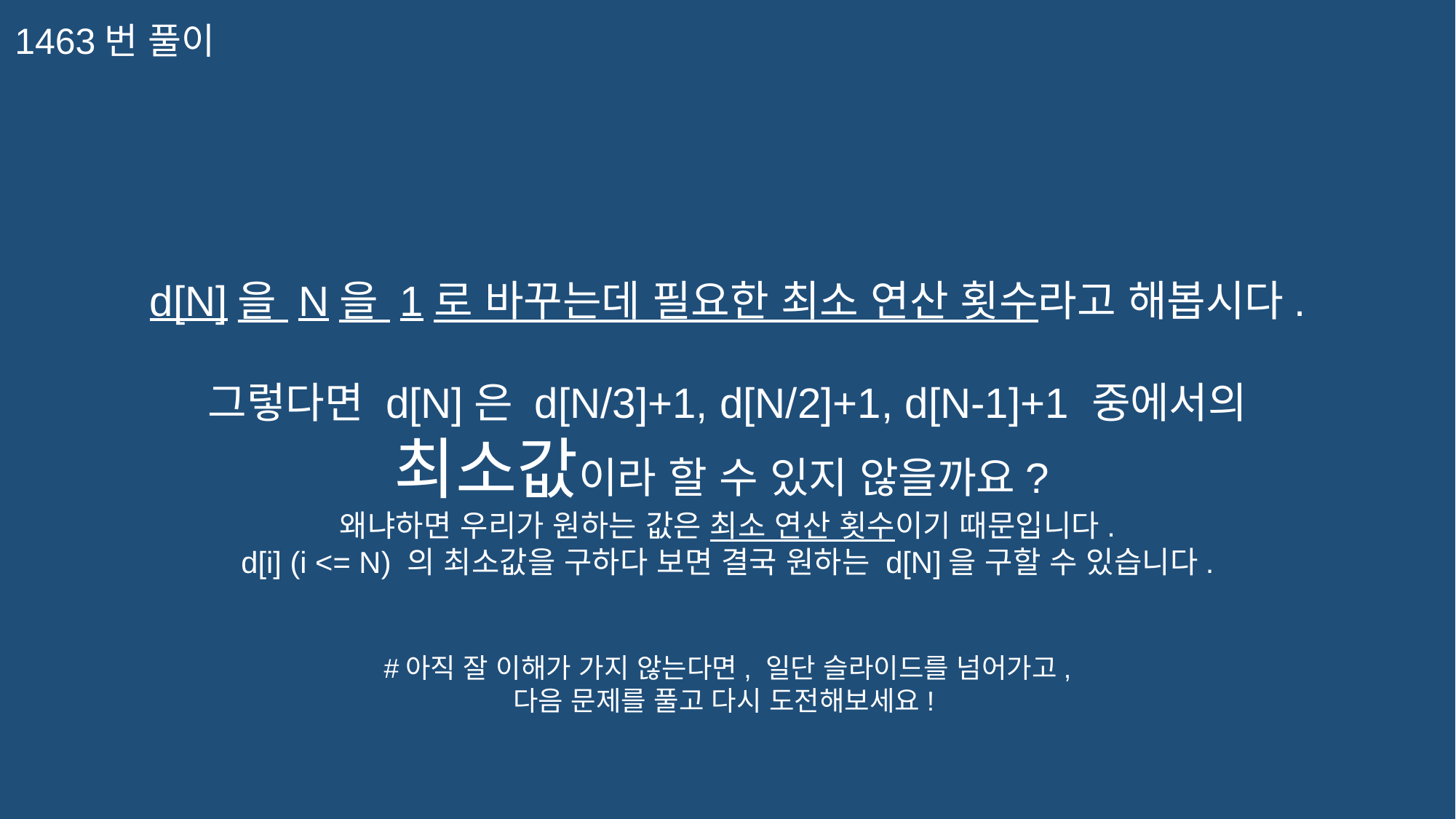

1463번 풀이
d[N]을 N을 1로 바꾸는데 필요한 최소 연산 횟수라고 해봅시다.

그렇다면 d[N]은 d[N/3]+1, d[N/2]+1, d[N-1]+1 중에서의
최소값이라 할 수 있지 않을까요?
왜냐하면 우리가 원하는 값은 최소 연산 횟수이기 때문입니다.
d[i] (i <= N) 의 최소값을 구하다 보면 결국 원하는 d[N]을 구할 수 있습니다.
#아직 잘 이해가 가지 않는다면, 일단 슬라이드를 넘어가고,
다음 문제를 풀고 다시 도전해보세요!